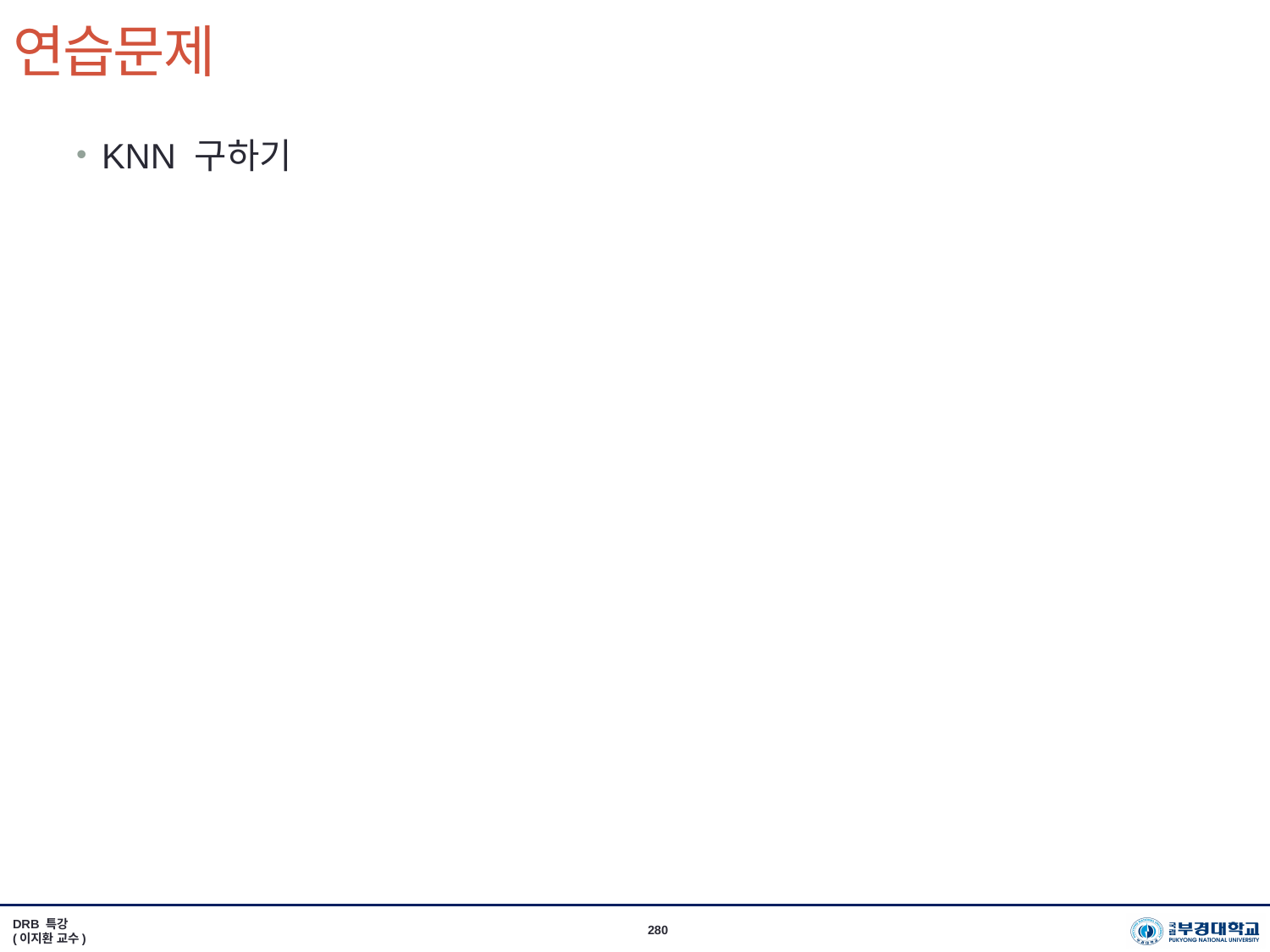

# 연습문제
KNN 구하기
DRB 특강
(이지환 교수)